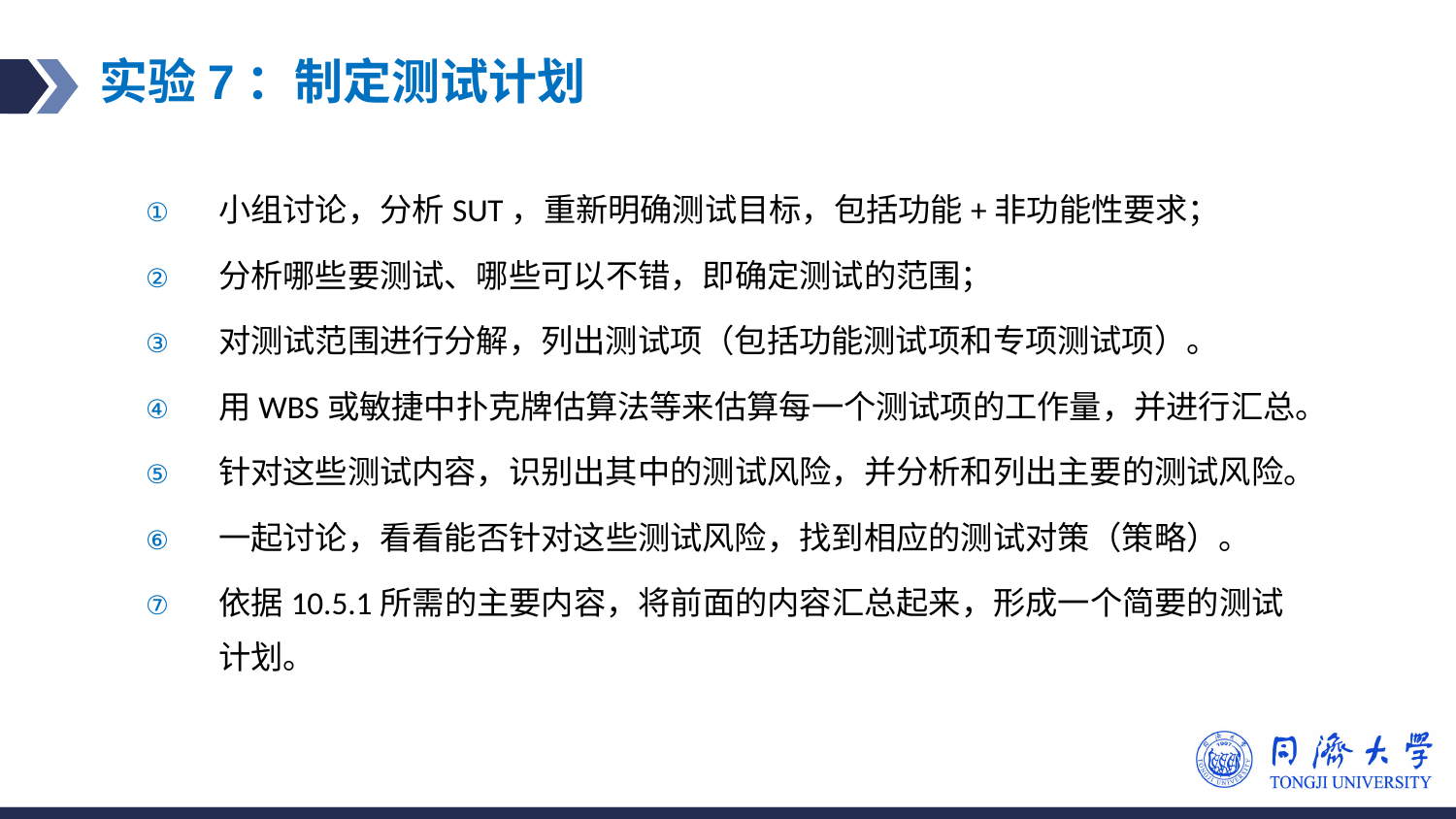

# 实验7：制定测试计划
小组讨论，分析SUT，重新明确测试目标，包括功能+非功能性要求；
分析哪些要测试、哪些可以不错，即确定测试的范围；
对测试范围进行分解，列出测试项（包括功能测试项和专项测试项）。
用WBS或敏捷中扑克牌估算法等来估算每一个测试项的工作量，并进行汇总。
针对这些测试内容，识别出其中的测试风险，并分析和列出主要的测试风险。
一起讨论，看看能否针对这些测试风险，找到相应的测试对策（策略）。
依据10.5.1所需的主要内容，将前面的内容汇总起来，形成一个简要的测试计划。